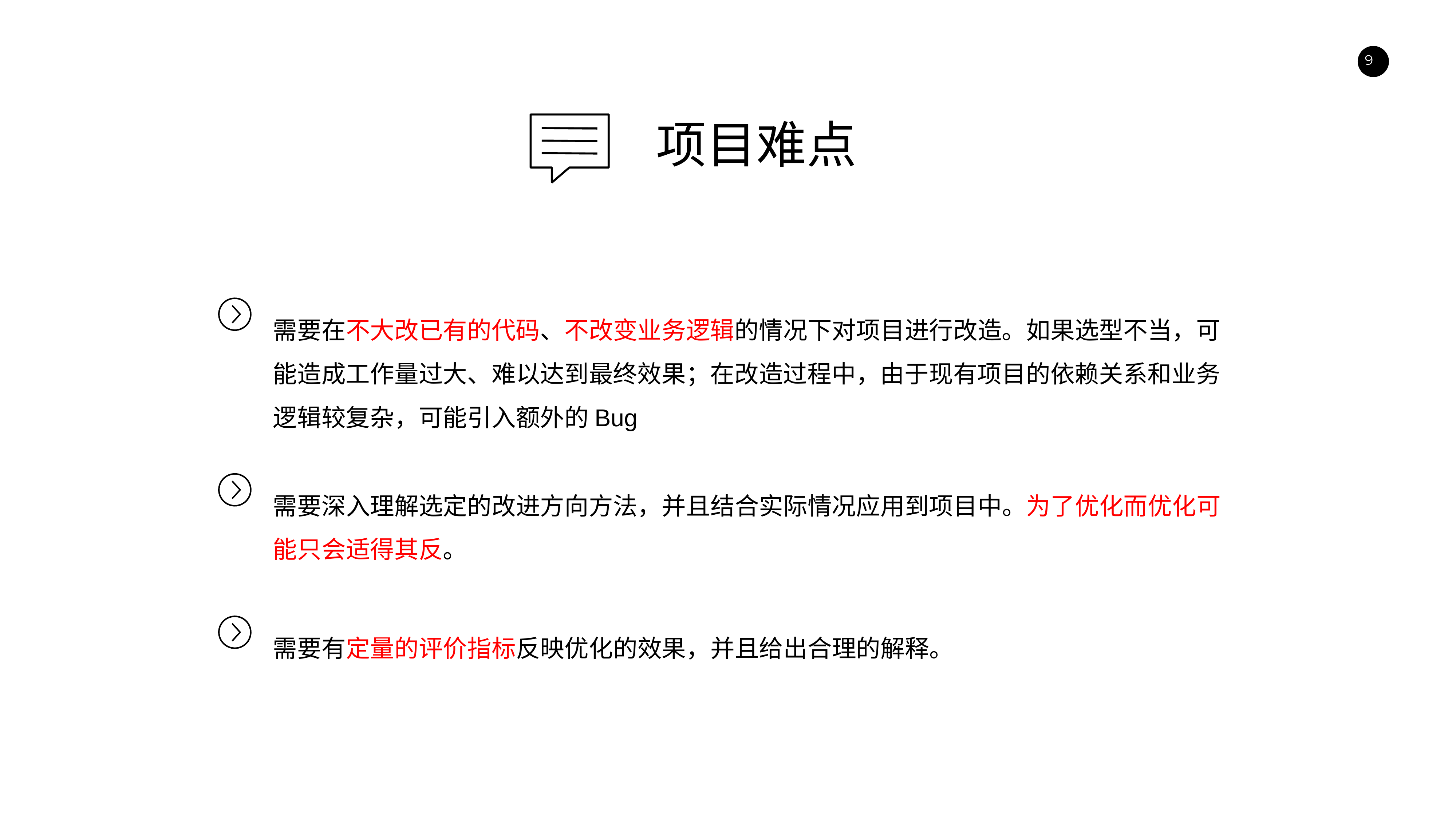

项目难点

需要在不大改已有的代码、不改变业务逻辑的情况下对项目进行改造。如果选型不当，可能造成工作量过大、难以达到最终效果；在改造过程中，由于现有项目的依赖关系和业务逻辑较复杂，可能引入额外的Bug

需要深入理解选定的改进方向方法，并且结合实际情况应用到项目中。为了优化而优化可能只会适得其反。

需要有定量的评价指标反映优化的效果，并且给出合理的解释。